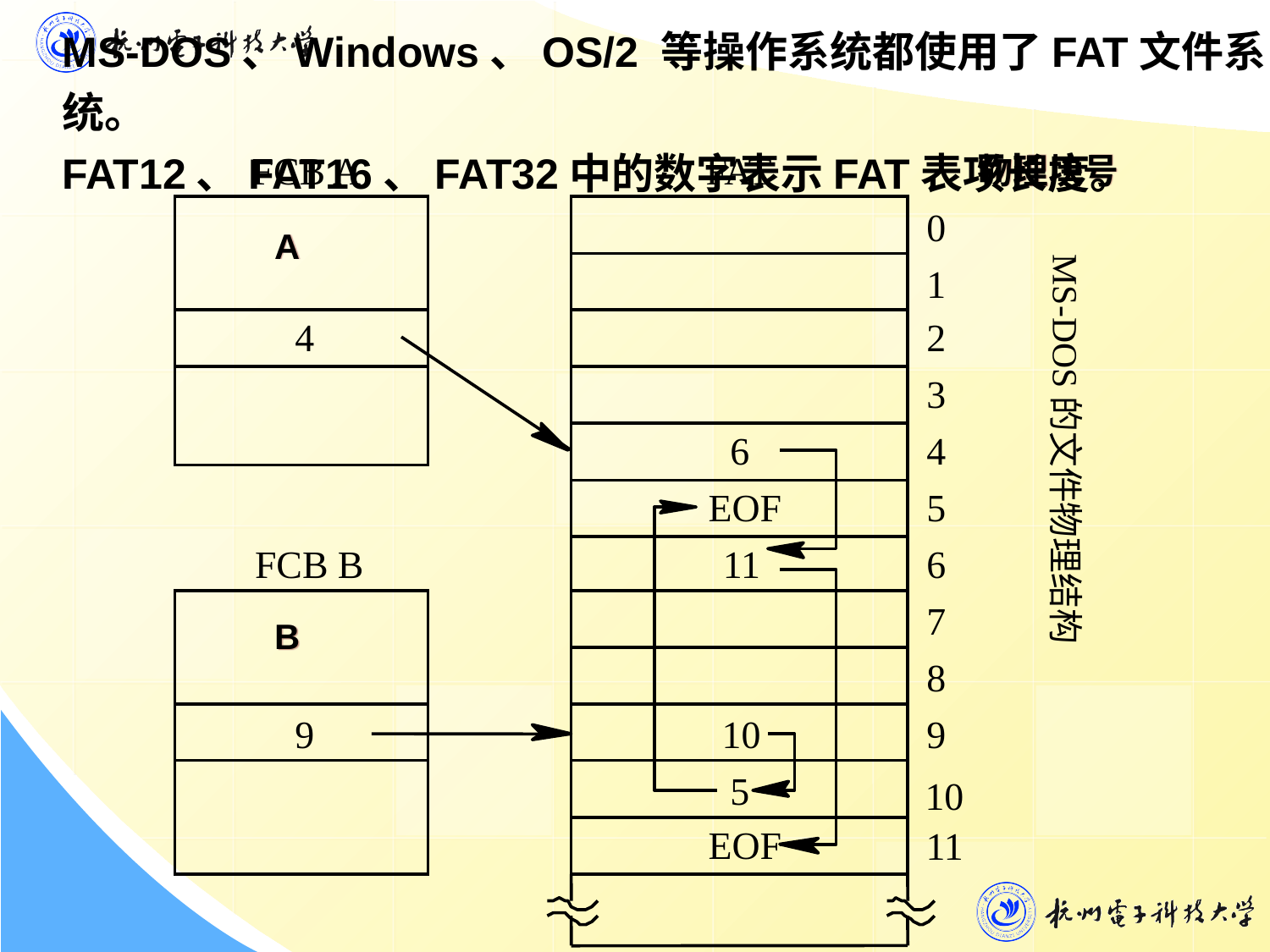

MS-DOS、Windows、OS/2 等操作系统都使用了FAT文件系统。
FAT12、FAT16、FAT32中的数字表示FAT表项长度。

物理块号
FCB A
FAT

0
    A
MS-DOS的文件物理结构

1

4
2

3

6
4

EOF
5

FCB B
11
6

7
    B

8

9
10
9

5
10

EOF
11